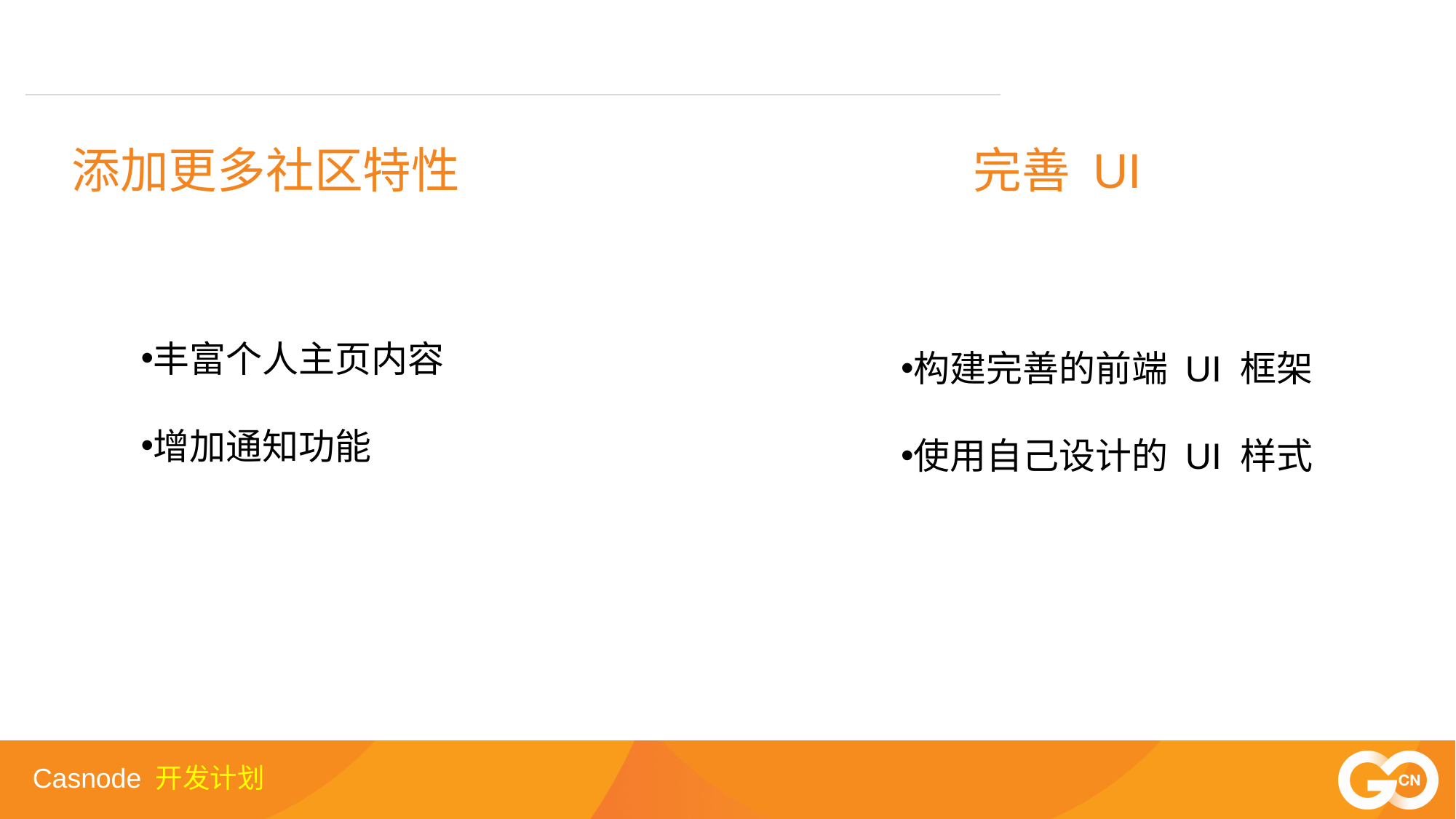

添加更多社区特性
完善 UI
丰富个人主页内容

增加通知功能

构建完善的前端 UI 框架

使用自己设计的 UI 样式
Casnode 开发计划